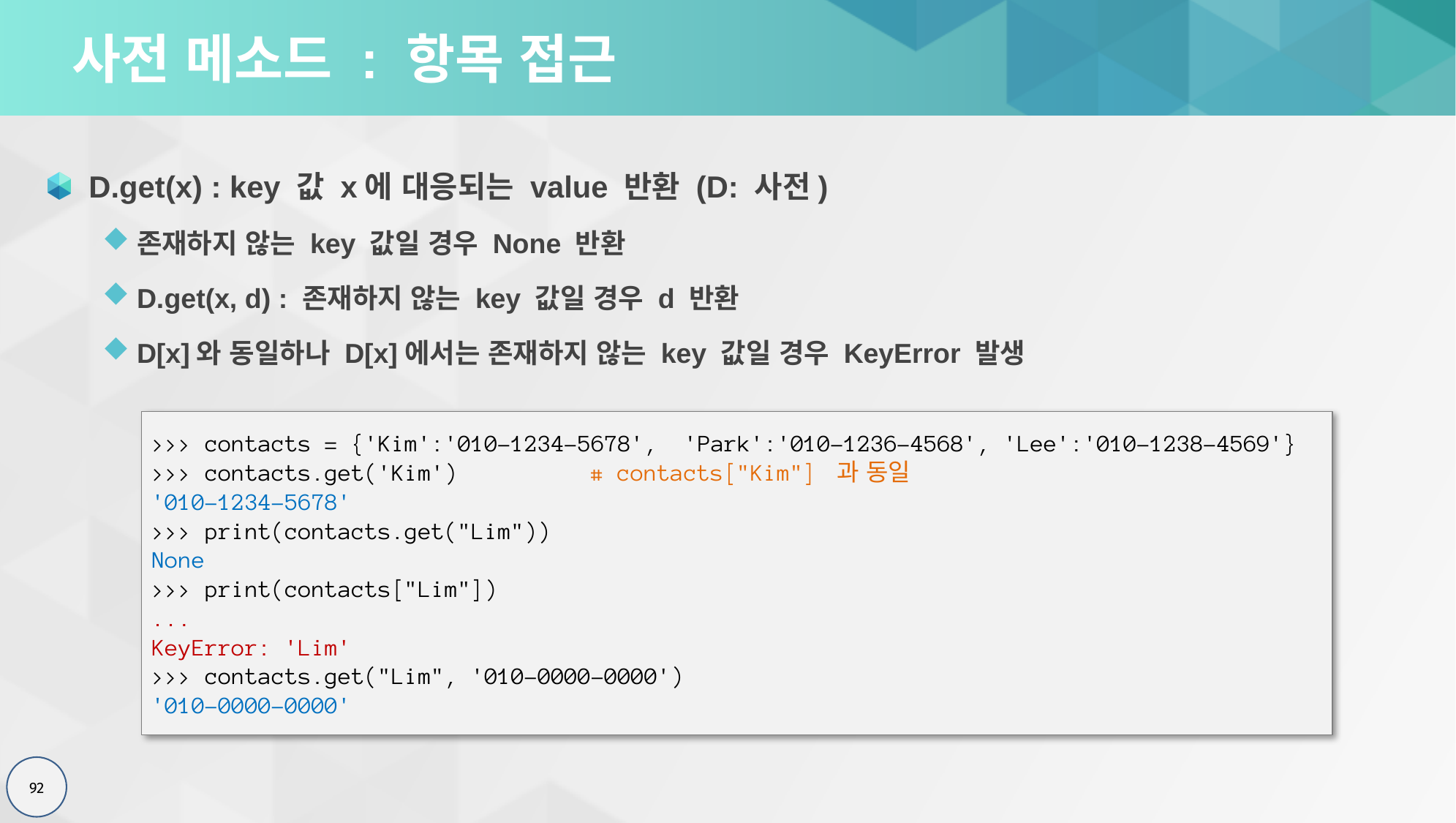

# 사전 메소드 : 항목 접근
D.get(x) : key 값 x에 대응되는 value 반환 (D: 사전)
존재하지 않는 key 값일 경우 None 반환
D.get(x, d) : 존재하지 않는 key 값일 경우 d 반환
D[x]와 동일하나 D[x]에서는 존재하지 않는 key 값일 경우 KeyError 발생
>>> contacts = {'Kim':'010-1234-5678',  'Park':'010-1236-4568', 'Lee':'010-1238-4569'}
>>> contacts.get('Kim')		# contacts["Kim"] 과 동일
'010-1234-5678'
>>> print(contacts.get("Lim"))
None
>>> print(contacts["Lim"])
...
KeyError: 'Lim'
>>> contacts.get("Lim", '010-0000-0000')
'010-0000-0000'